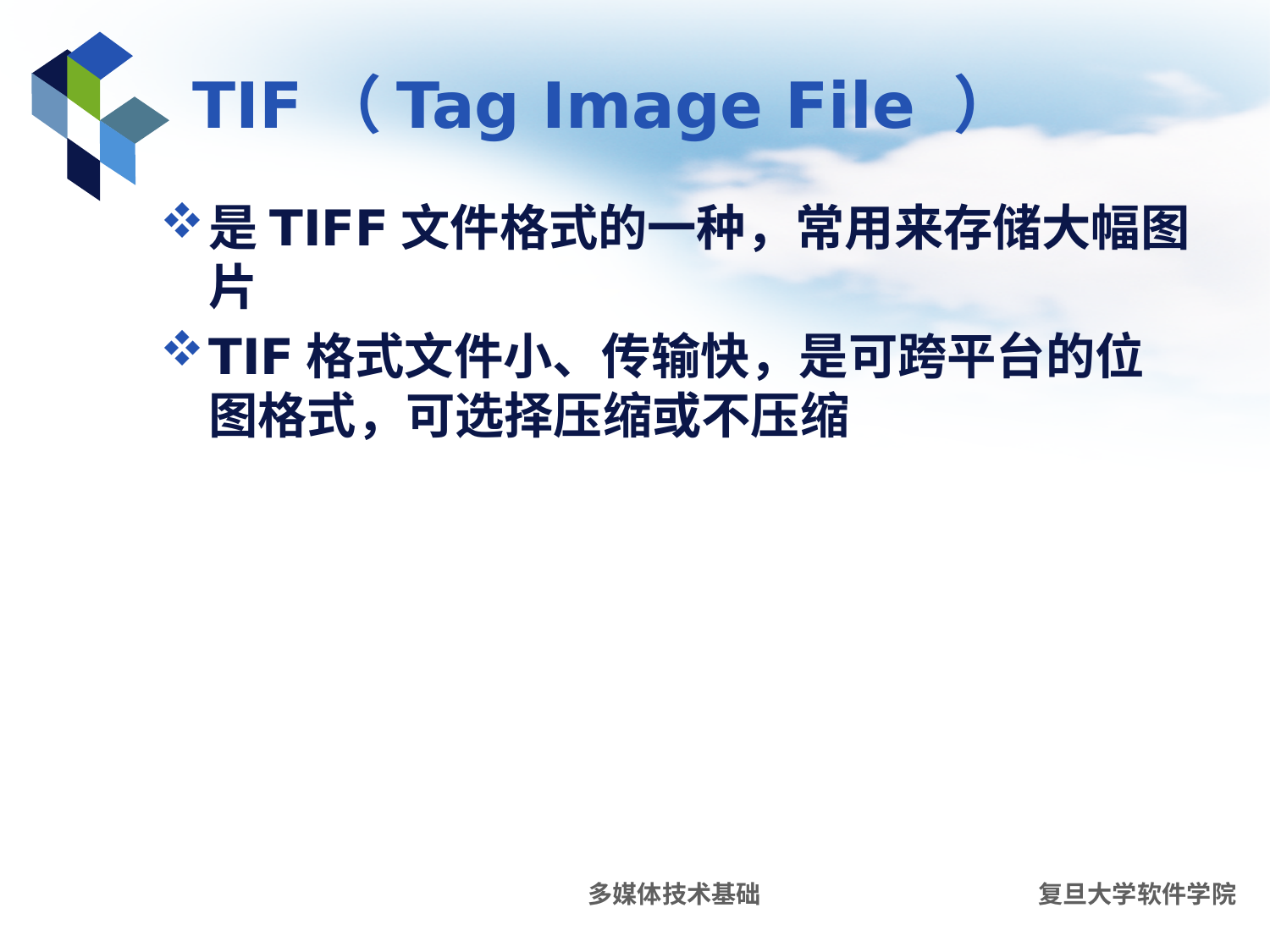

# TIF（Tag Image File ）
是TIFF文件格式的一种，常用来存储大幅图片
TIF格式文件小、传输快，是可跨平台的位图格式，可选择压缩或不压缩

多媒体技术基础